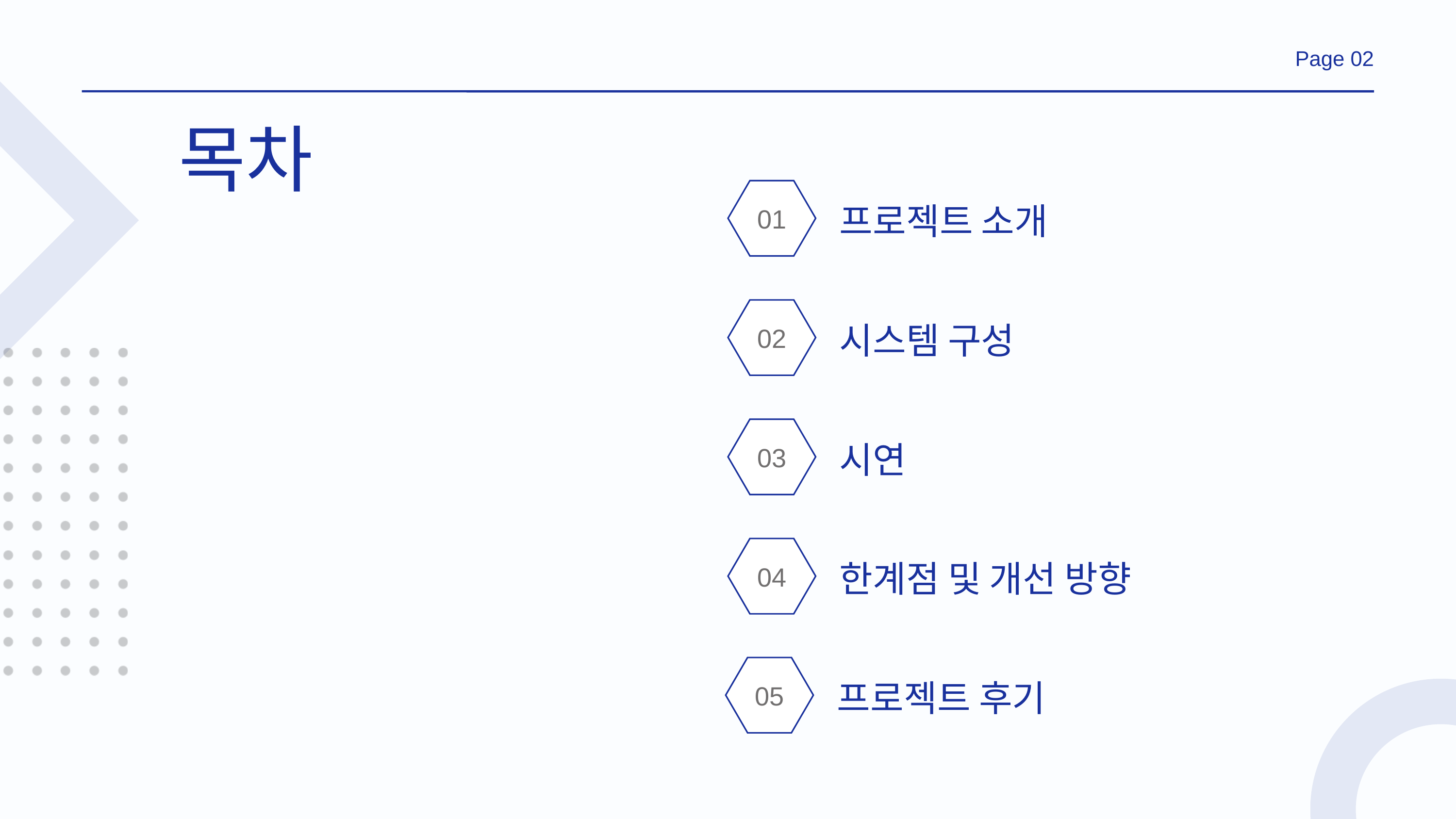

Page 02

목차

01
프로젝트 소개

02
시스템 구성

03
시연

04
한계점 및 개선 방향

05
프로젝트 후기